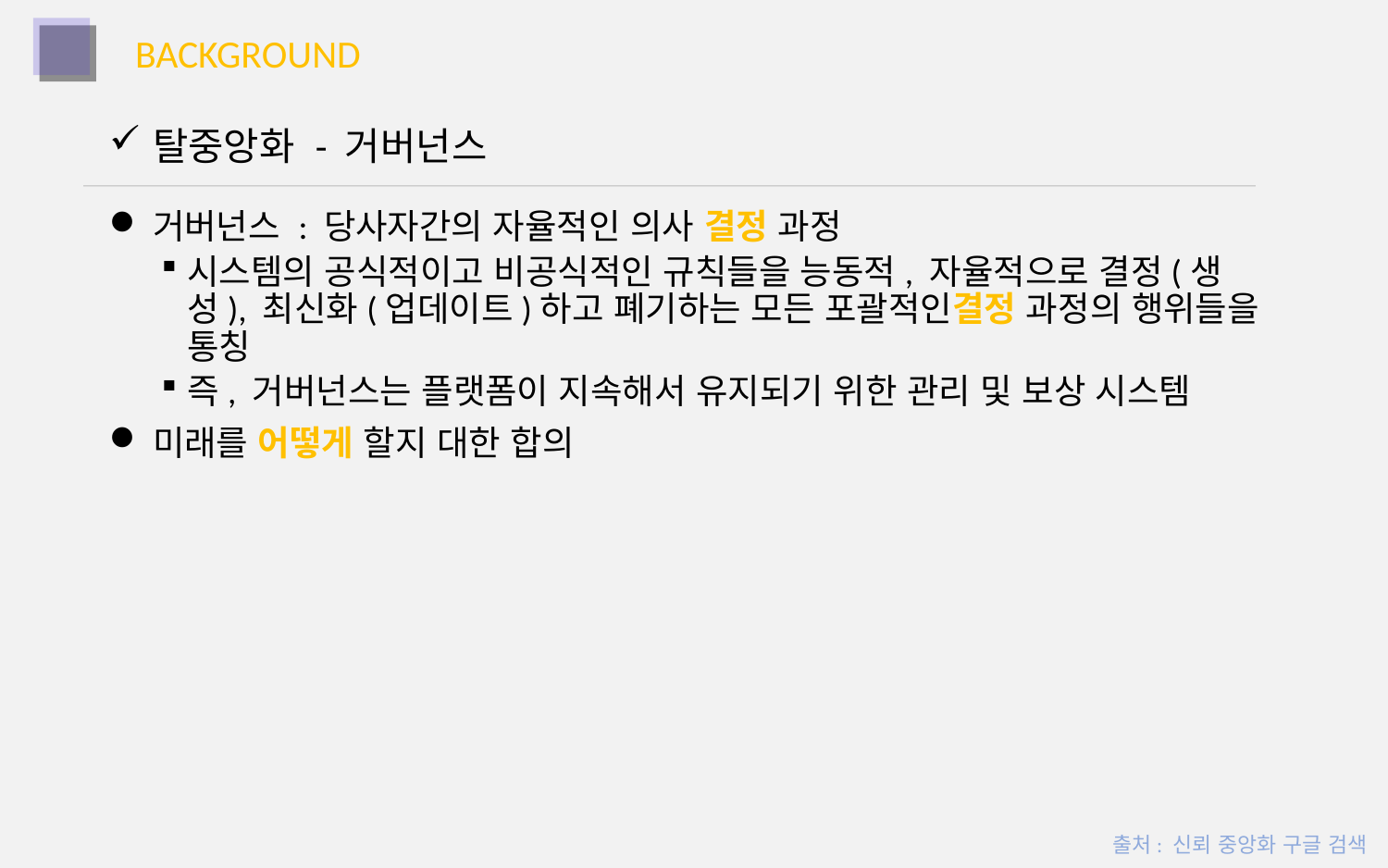

BACKGROUND

탈중앙화 - 거버넌스
거버넌스 : 당사자간의 자율적인 의사 결정 과정
시스템의 공식적이고 비공식적인 규칙들을 능동적, 자율적으로 결정(생성), 최신화(업데이트)하고 폐기하는 모든 포괄적인결정 과정의 행위들을 통칭
즉, 거버넌스는 플랫폼이 지속해서 유지되기 위한 관리 및 보상 시스템
미래를 어떻게 할지 대한 합의
출처: 신뢰 중앙화 구글 검색